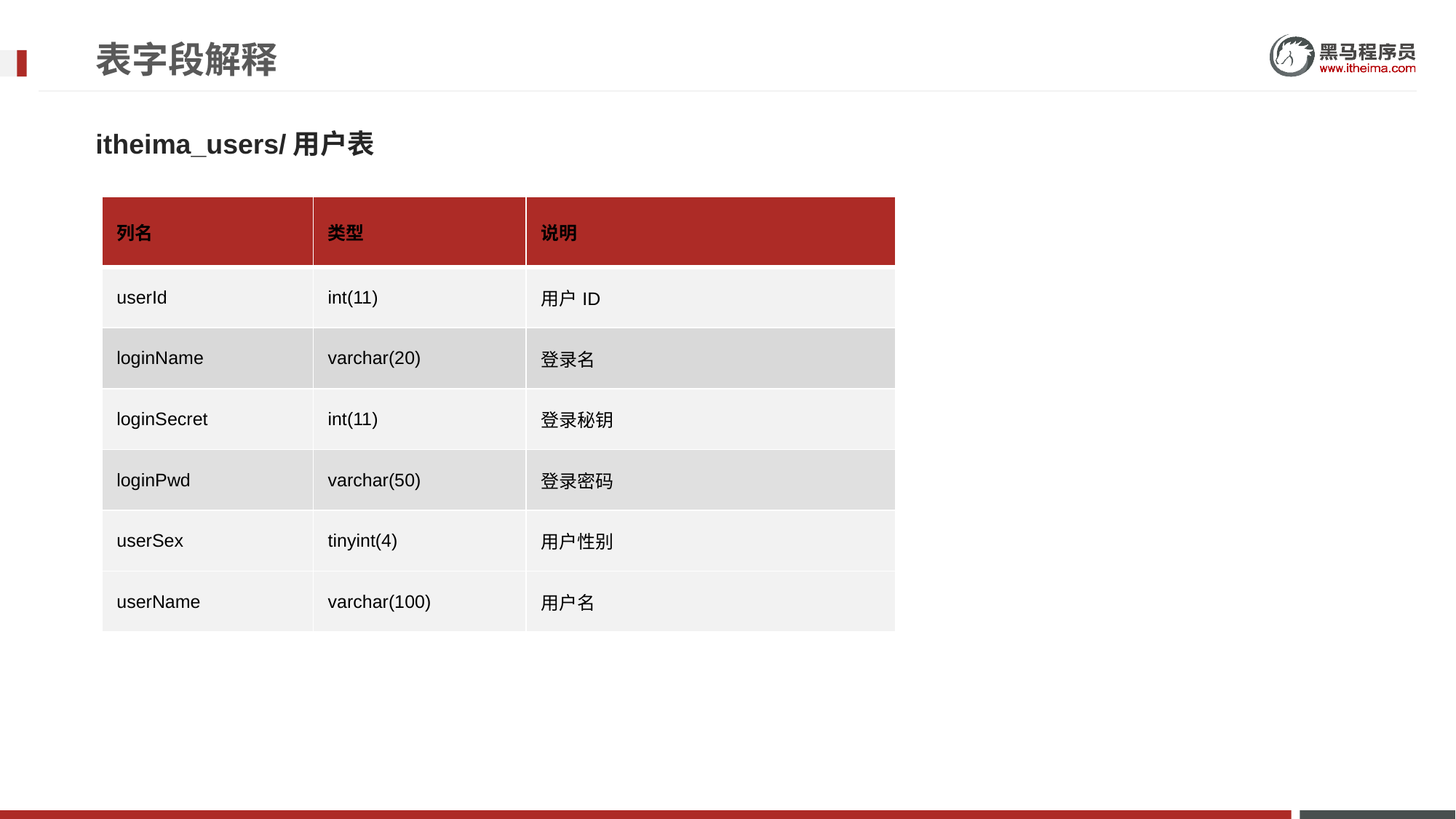

# 表字段解释
itheima_users/用户表
| 列名 | 类型 | 说明 |
| --- | --- | --- |
| userId | int(11) | 用户ID |
| loginName | varchar(20) | 登录名 |
| loginSecret | int(11) | 登录秘钥 |
| loginPwd | varchar(50) | 登录密码 |
| userSex | tinyint(4) | 用户性别 |
| userName | varchar(100) | 用户名 |